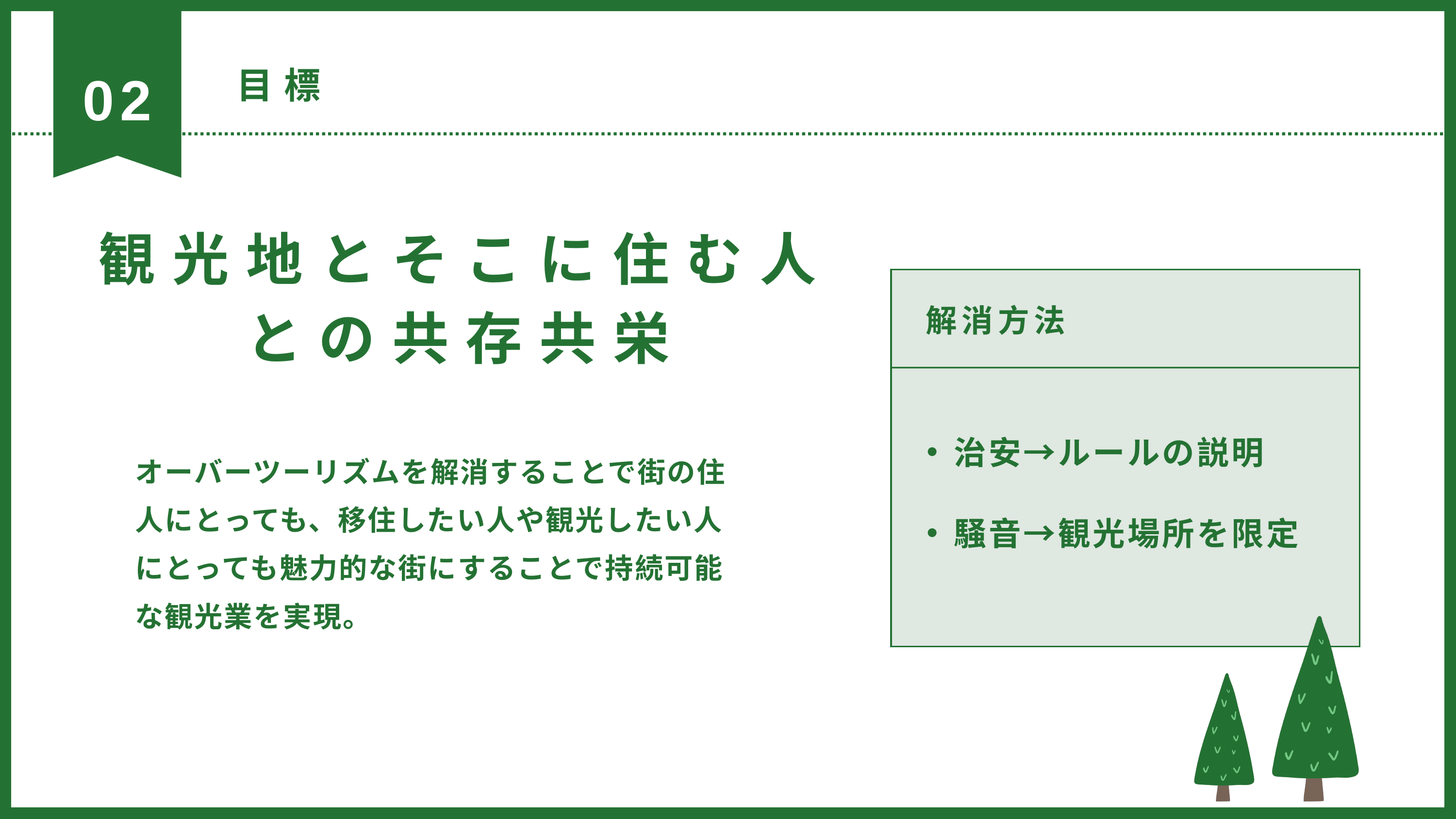

02
目標

観光地とそこに住む人
との共存共栄

解消方法

治安→ルールの説明
騒音→観光場所を限定
オーバーツーリズムを解消することで街の住人にとっても、移住したい人や観光したい人にとっても魅力的な街にすることで持続可能な観光業を実現。